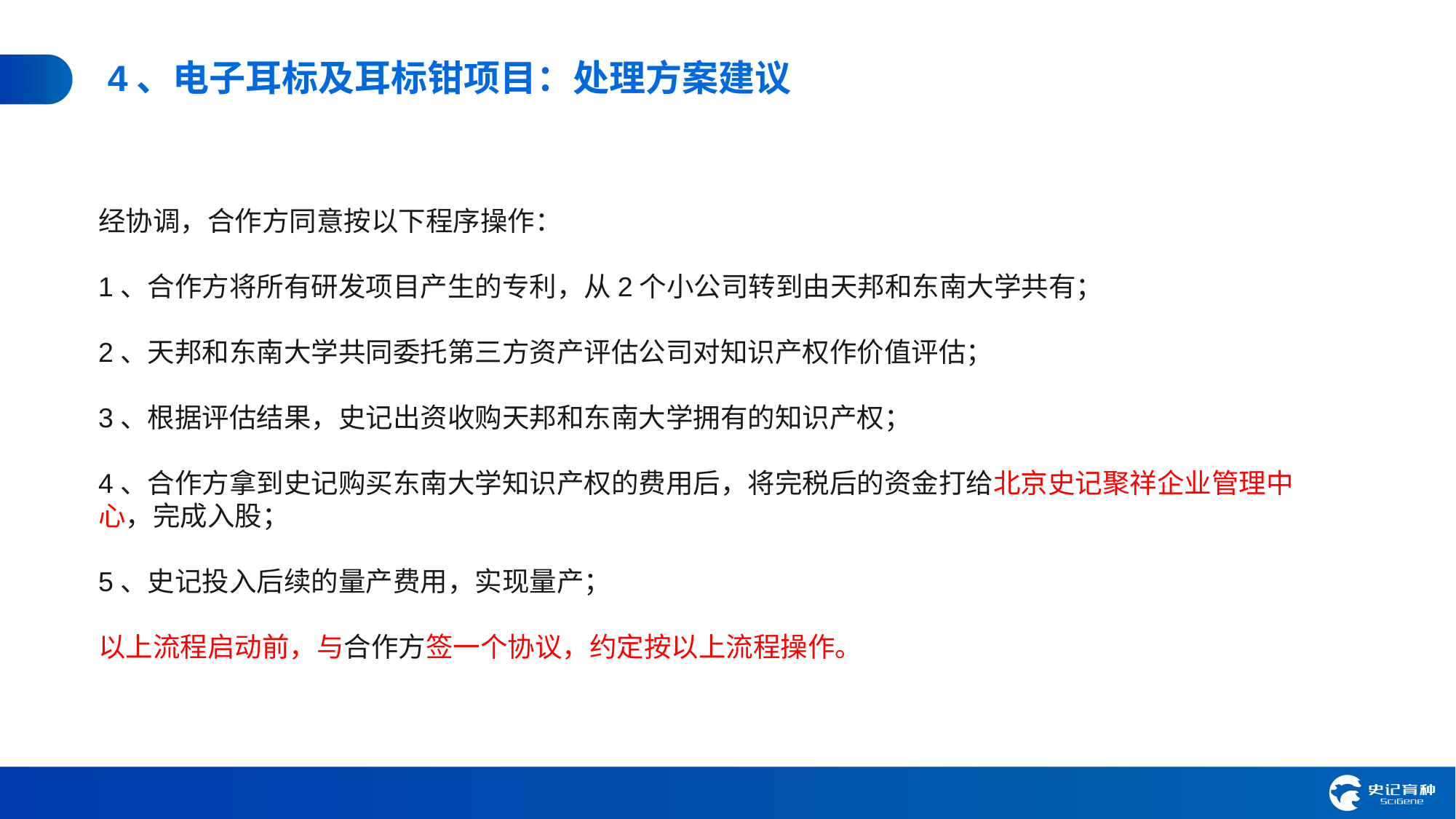

4、电子耳标及耳标钳项目：处理方案建议
经协调，合作方同意按以下程序操作：

1、合作方将所有研发项目产生的专利，从2个小公司转到由天邦和东南大学共有；

2、天邦和东南大学共同委托第三方资产评估公司对知识产权作价值评估；

3、根据评估结果，史记出资收购天邦和东南大学拥有的知识产权；

4、合作方拿到史记购买东南大学知识产权的费用后，将完税后的资金打给北京史记聚祥企业管理中心，完成入股；

5、史记投入后续的量产费用，实现量产；

以上流程启动前，与合作方签一个协议，约定按以上流程操作。